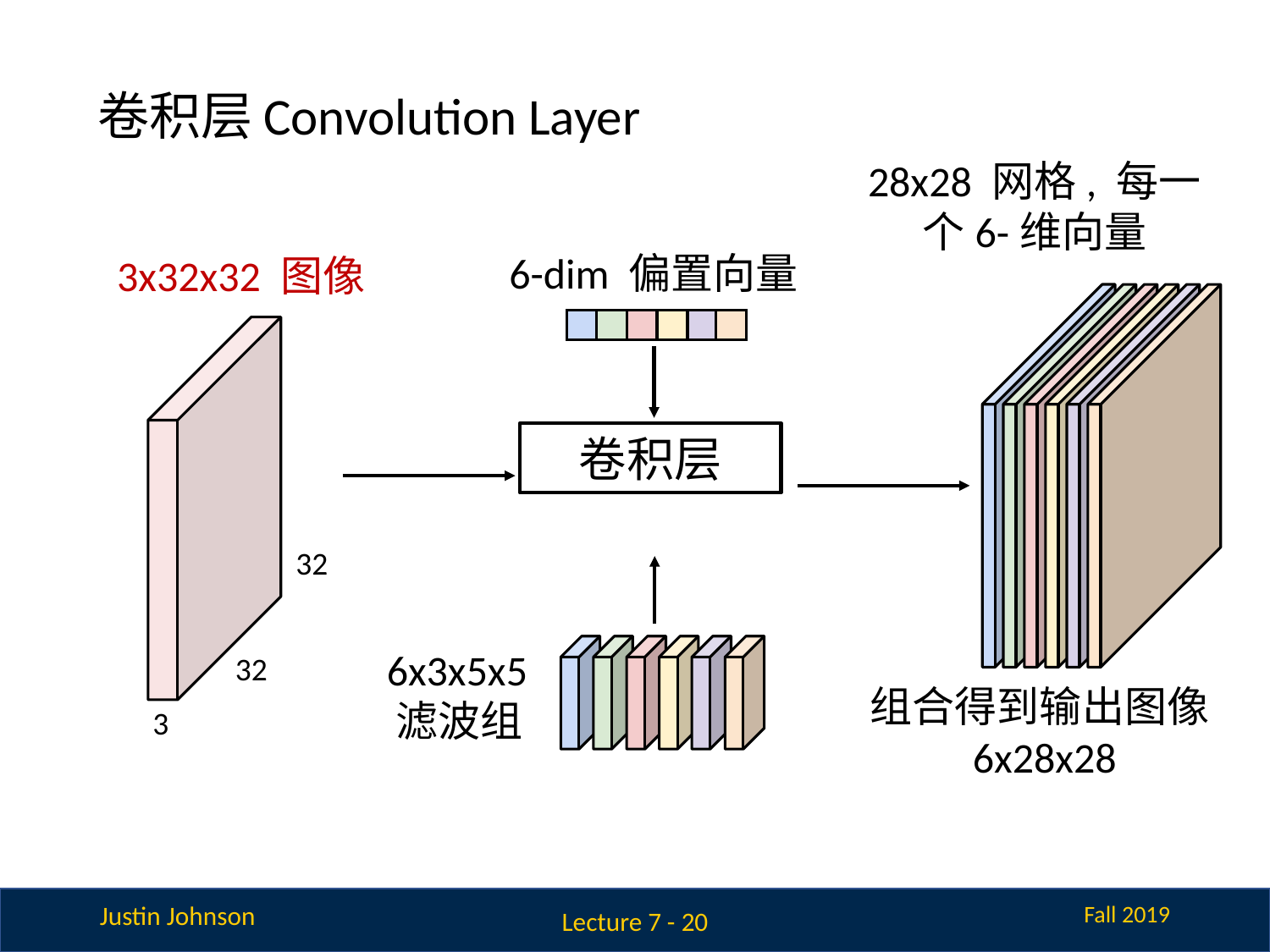

# 卷积层Convolution Layer
28x28 网格, 每一个6-维向量
3x32x32 图像
6-dim 偏置向量

卷积层
32
32

6x3x5x5滤波组
组合得到输出图像6x28x28
3
Lecture 7 - 20